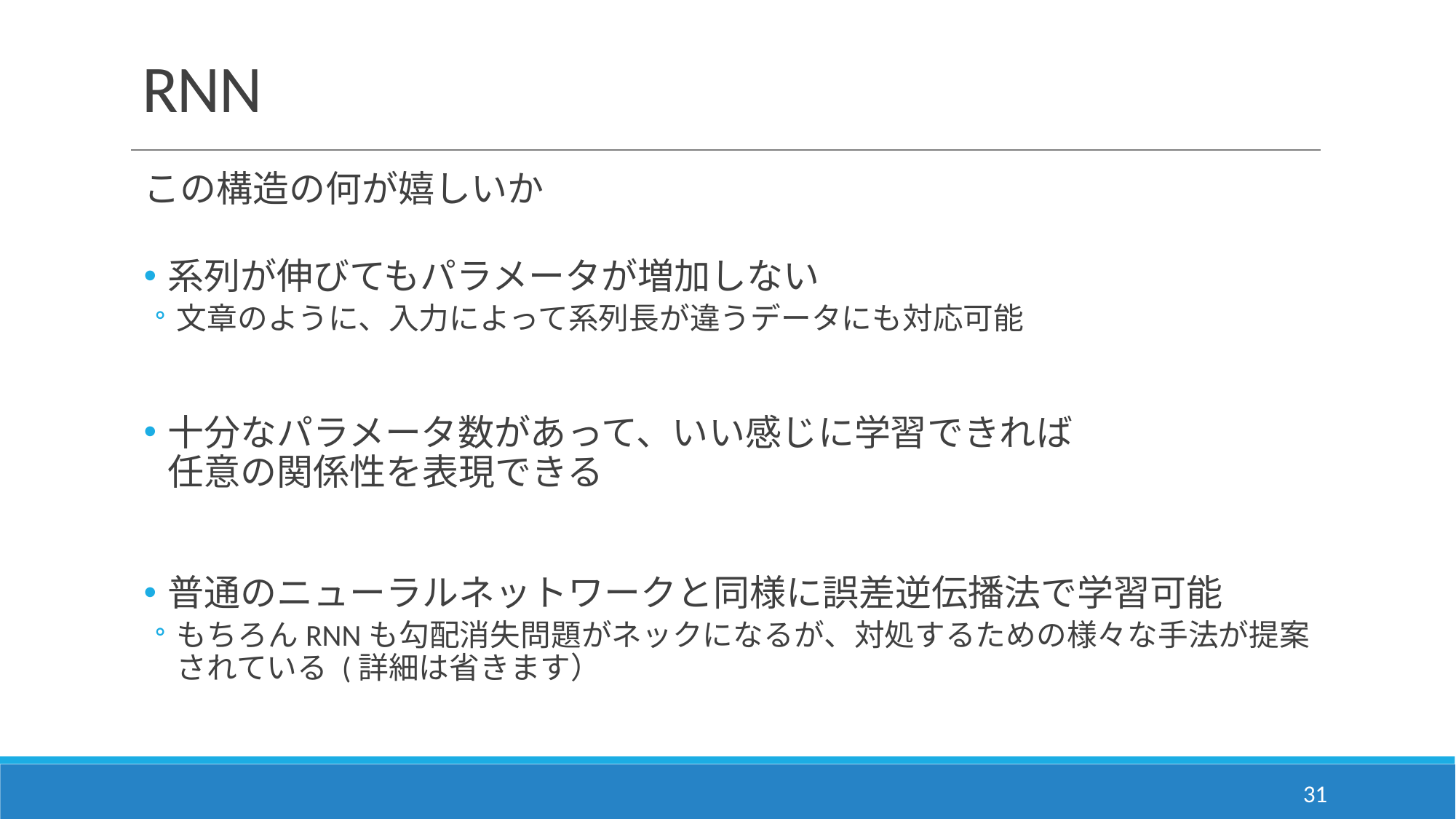

# RNN
この構造の何が嬉しいか
系列が伸びてもパラメータが増加しない
文章のように、入力によって系列長が違うデータにも対応可能

十分なパラメータ数があって、いい感じに学習できれば
任意の関係性を表現できる

普通のニューラルネットワークと同様に誤差逆伝播法で学習可能
もちろんRNNも勾配消失問題がネックになるが、対処するための様々な手法が提案されている (詳細は省きます）

31